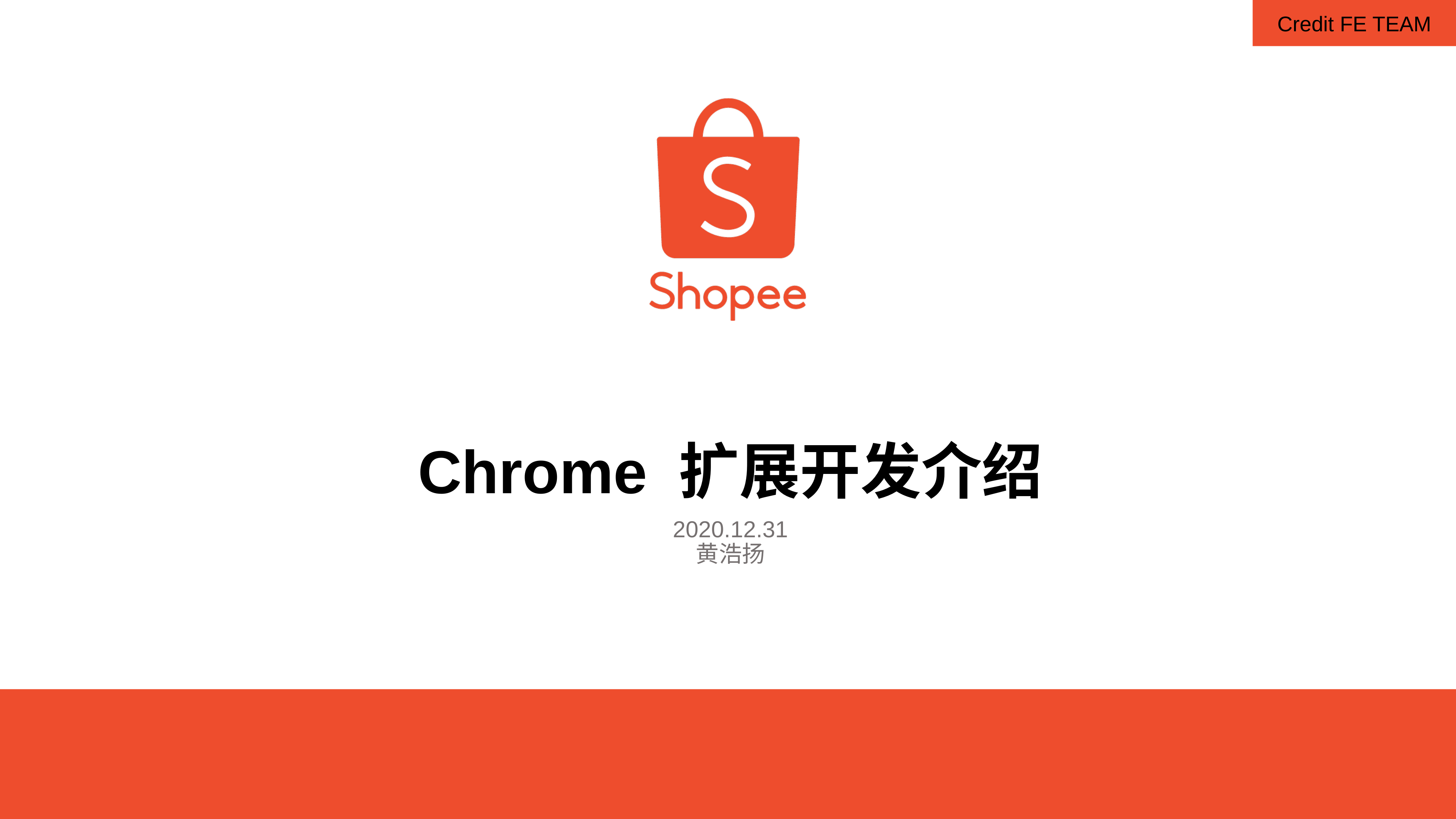

Credit FE TEAM
# Chrome 扩展开发介绍
2020.12.31
黄浩扬